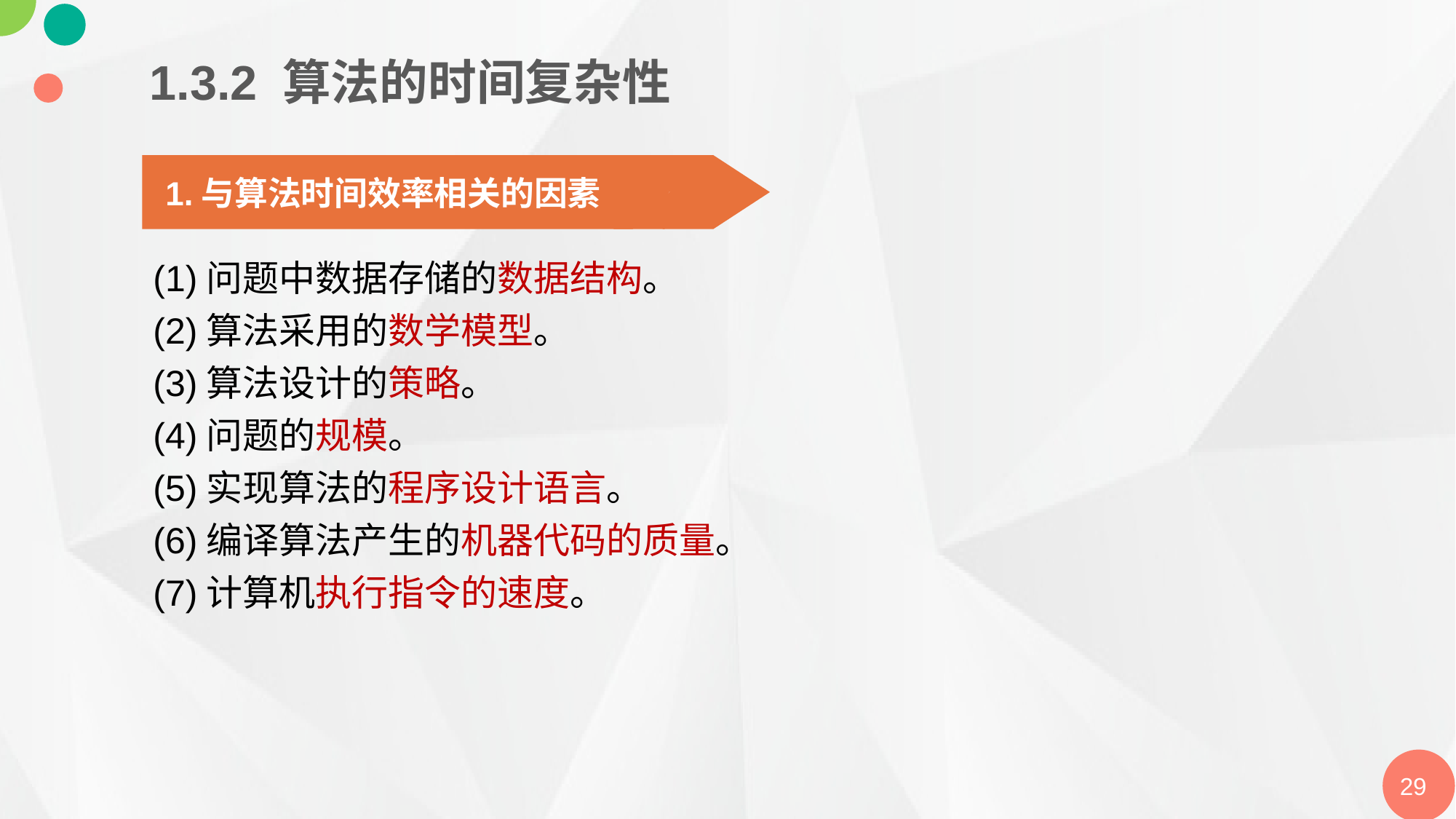

1.3.2 算法的时间复杂性

1.与算法时间效率相关的因素
(1)问题中数据存储的数据结构。
(2)算法采用的数学模型。
(3)算法设计的策略。
(4)问题的规模。
(5)实现算法的程序设计语言。
(6)编译算法产生的机器代码的质量。
(7)计算机执行指令的速度。